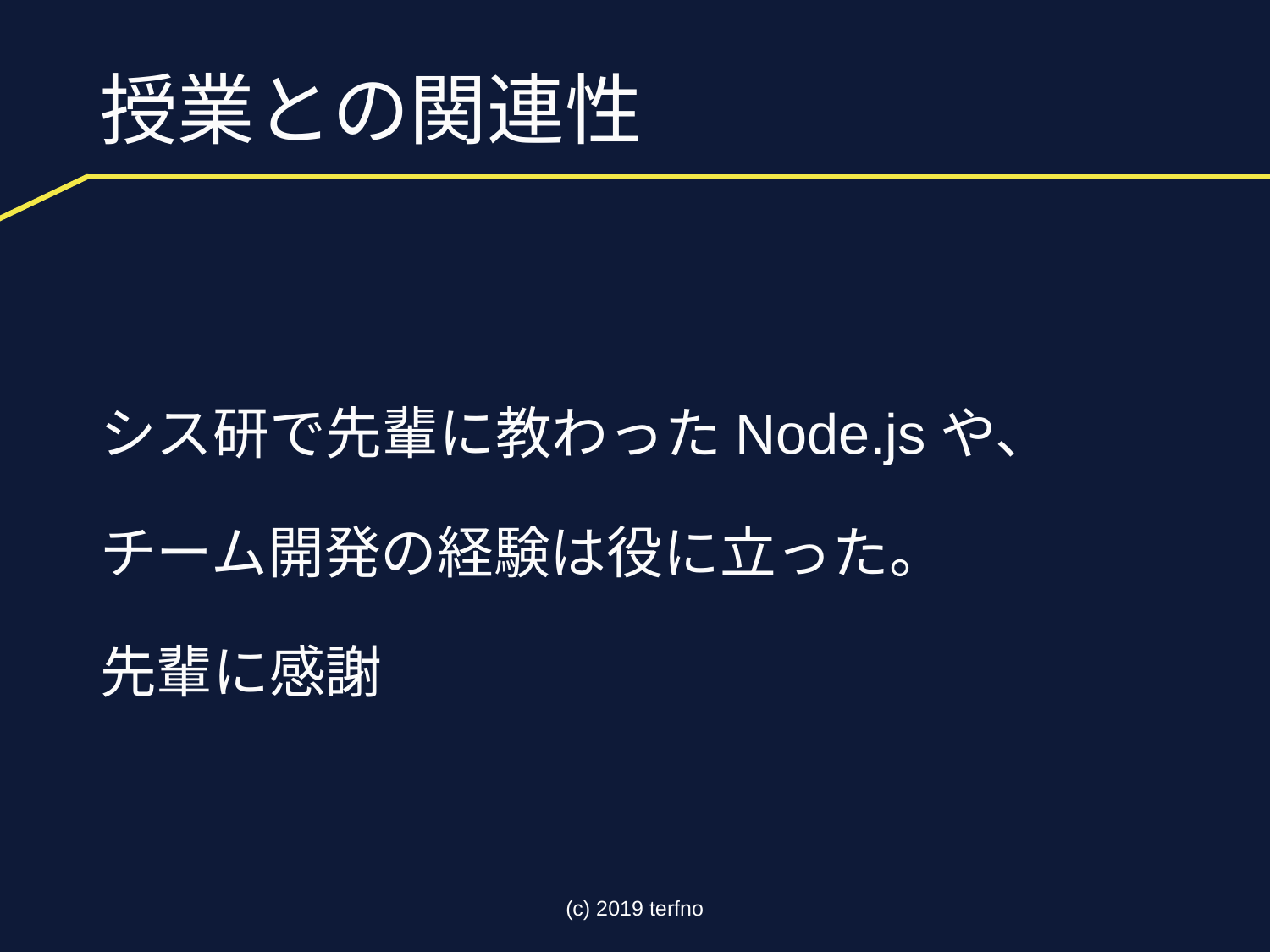

# 授業との関連性
シス研で先輩に教わったNode.jsや、
チーム開発の経験は役に立った。
先輩に感謝
(c) 2019 terfno